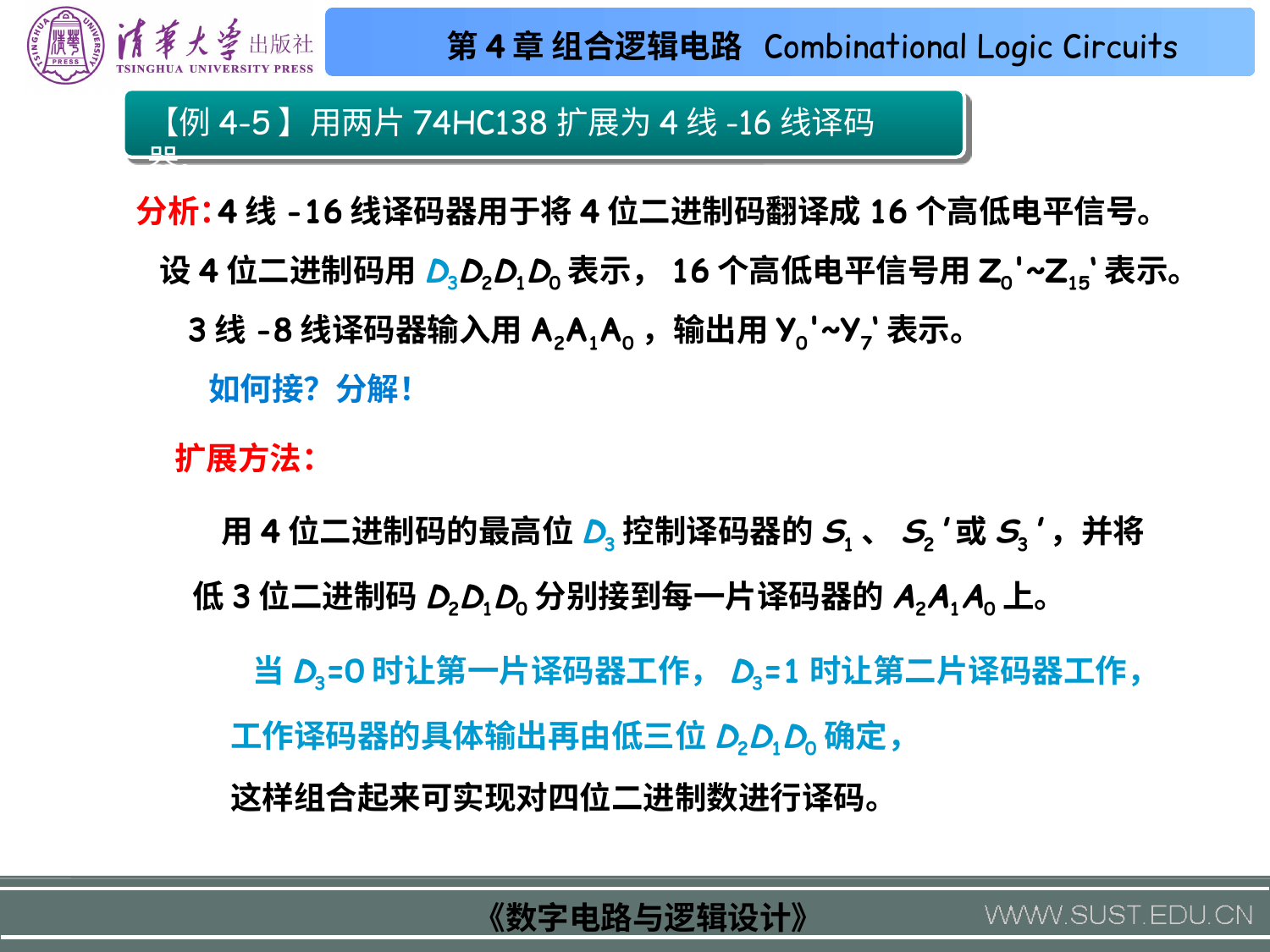

【例4-5】用两片74HC138扩展为4线-16线译码器。
分析：
4线-16线译码器用于将4位二进制码翻译成16个高低电平信号。
设4位二进制码用D3D2D1D0表示，16个高低电平信号用Z0'~Z15‘表示。
 3线-8线译码器输入用A2A1A0，输出用Y0'~Y7‘表示。
如何接？分解！
扩展方法：
   用4位二进制码的最高位D3控制译码器的S1、S2'或S3'，并将低3位二进制码D2D1D0分别接到每一片译码器的A2A1A0上。
  当D3=0时让第一片译码器工作，D3=1时让第二片译码器工作，
工作译码器的具体输出再由低三位D2D1D0确定，
这样组合起来可实现对四位二进制数进行译码。